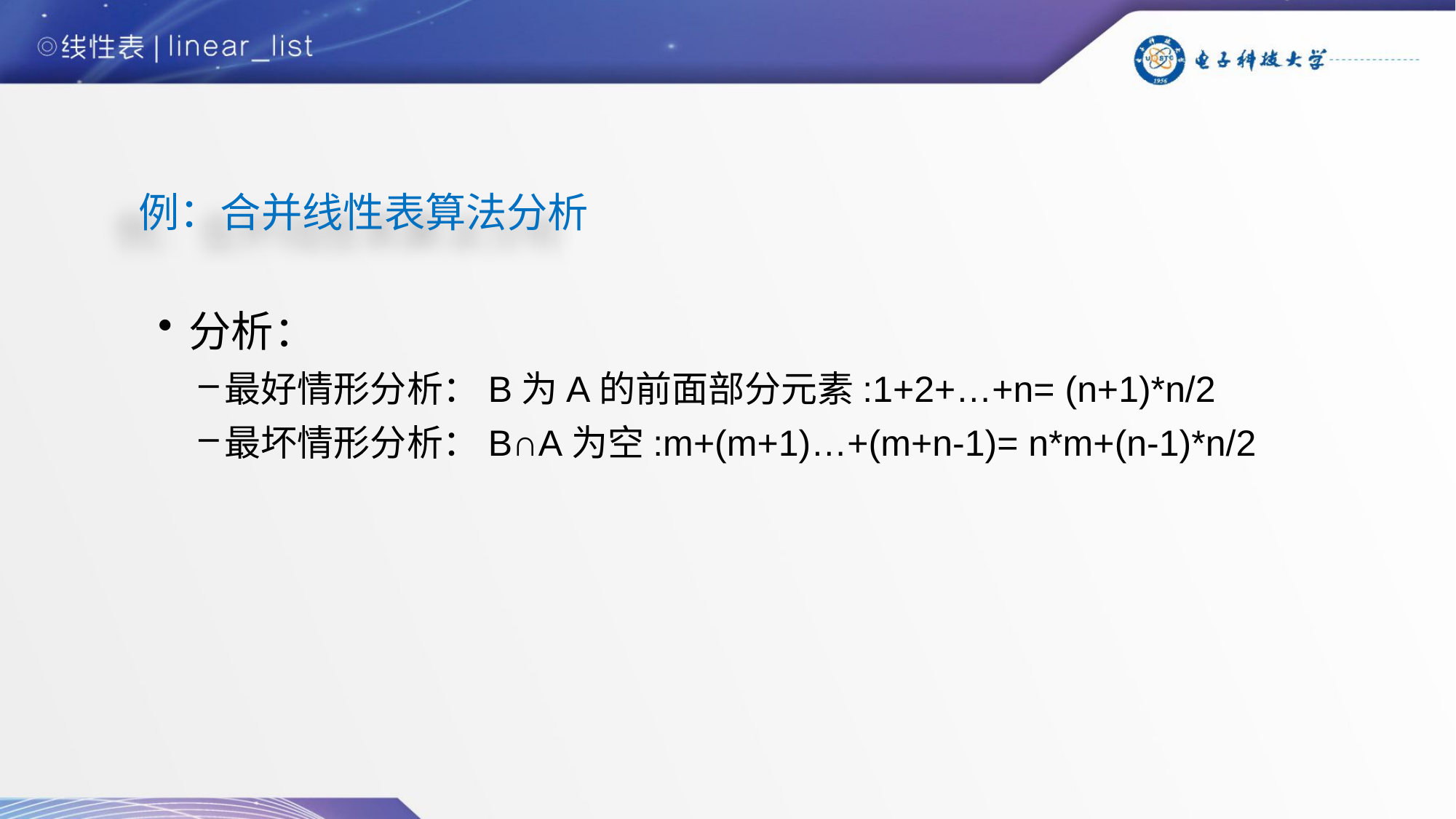

# 例：合并线性表算法分析
分析：
最好情形分析：B为A的前面部分元素:1+2+…+n= (n+1)*n/2
最坏情形分析：B∩A为空:m+(m+1)…+(m+n-1)= n*m+(n-1)*n/2